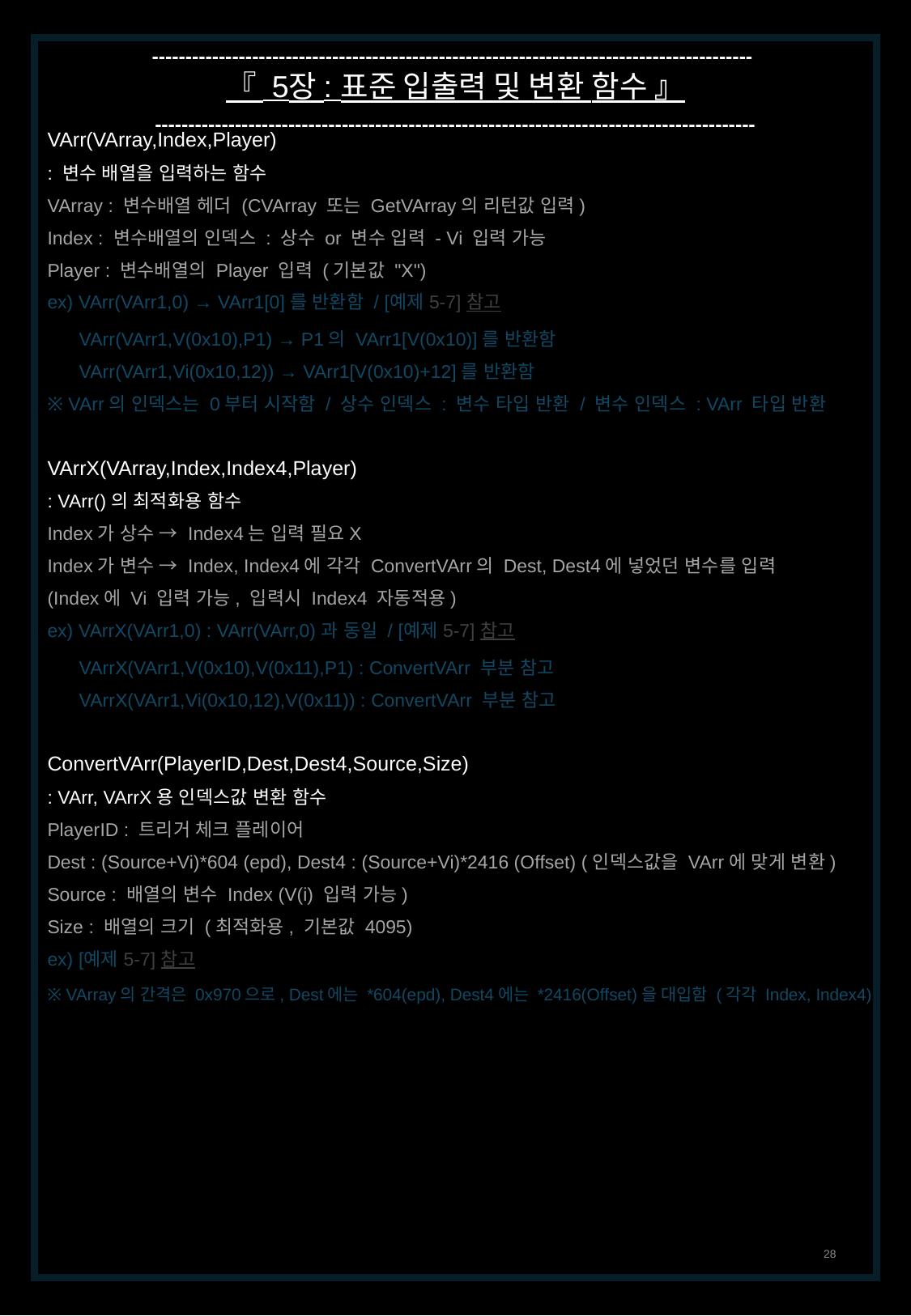

------------------------------------------------------------------------------------------
『  5장 : 표준 입출력 및 변환 함수 』
------------------------------------------------------------------------------------------

VArr(VArray,Index,Player)
: 변수 배열을 입력하는 함수
VArray : 변수배열 헤더 (CVArray 또는 GetVArray의 리턴값 입력)
Index : 변수배열의 인덱스 : 상수 or 변수 입력 - Vi 입력 가능
Player : 변수배열의 Player 입력 (기본값 "X")
ex) VArr(VArr1,0) → VArr1[0]를 반환함 / [예제 5-7] 참고
      VArr(VArr1,V(0x10),P1) → P1의 VArr1[V(0x10)]를 반환함
      VArr(VArr1,Vi(0x10,12)) → VArr1[V(0x10)+12]를 반환함
※ VArr의 인덱스는 0부터 시작함 / 상수 인덱스 : 변수 타입 반환 / 변수 인덱스 : VArr 타입 반환

VArrX(VArray,Index,Index4,Player)
: VArr()의 최적화용 함수
Index가 상수 → Index4는 입력 필요X
Index가 변수 → Index, Index4에 각각 ConvertVArr의 Dest, Dest4에 넣었던 변수를 입력
(Index에 Vi 입력 가능, 입력시 Index4 자동적용)
ex) VArrX(VArr1,0) : VArr(VArr,0)과 동일 / [예제 5-7] 참고
      VArrX(VArr1,V(0x10),V(0x11),P1) : ConvertVArr 부분 참고
      VArrX(VArr1,Vi(0x10,12),V(0x11)) : ConvertVArr 부분 참고

ConvertVArr(PlayerID,Dest,Dest4,Source,Size)
: VArr, VArrX용 인덱스값 변환 함수
PlayerID : 트리거 체크 플레이어
Dest : (Source+Vi)*604 (epd), Dest4 : (Source+Vi)*2416 (Offset) (인덱스값을 VArr에 맞게 변환)
Source : 배열의 변수 Index (V(i) 입력 가능)
Size : 배열의 크기 (최적화용, 기본값 4095)
ex) [예제 5-7] 참고
※ VArray의 간격은 0x970으로, Dest에는 *604(epd), Dest4에는 *2416(Offset)을 대입함 (각각 Index, Index4)
28